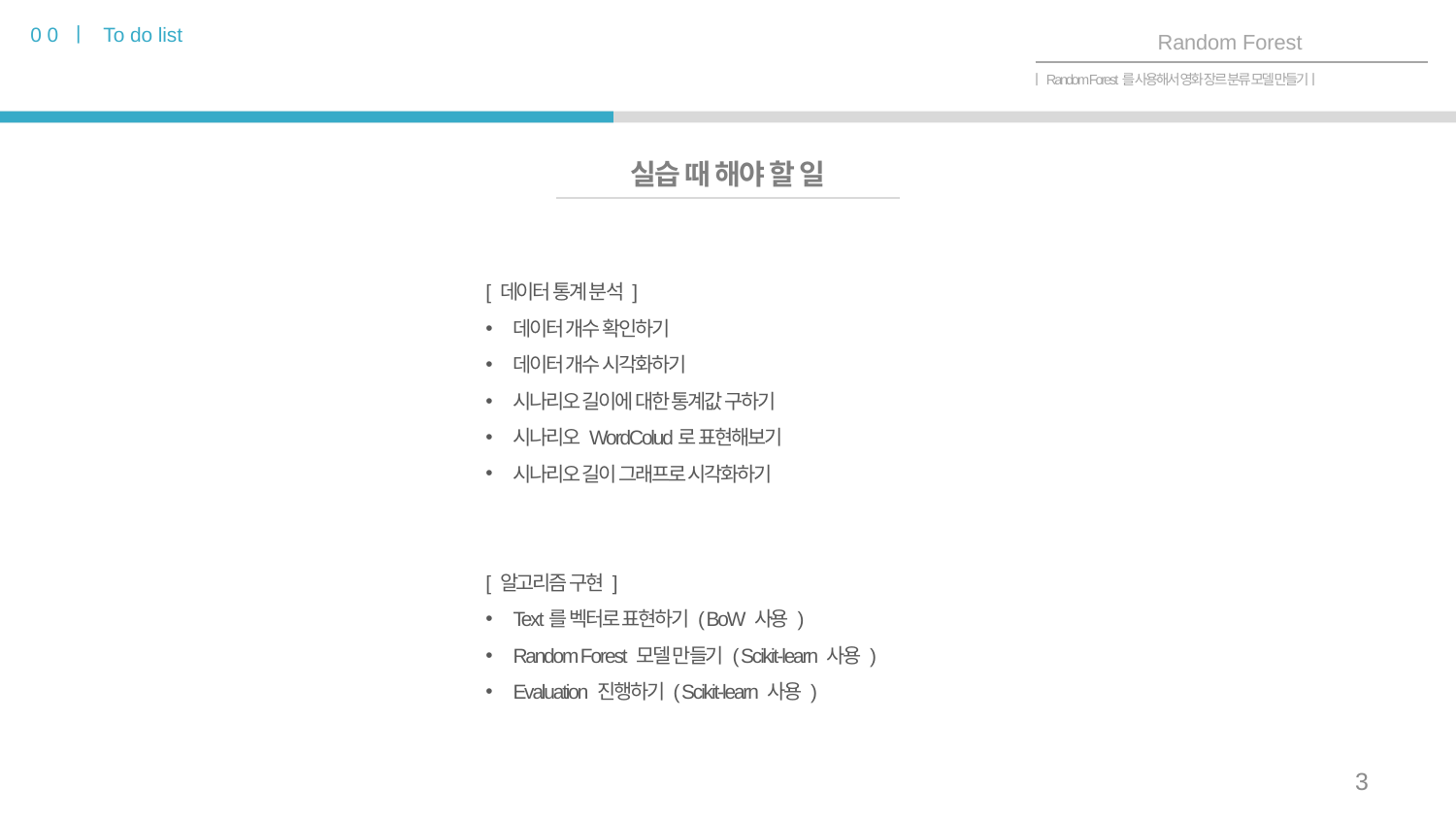

0 0 ㅣ  To do list
Random Forest
ㅣRandom Forest를 사용해서 영화 장르 분류 모델 만들기ㅣ

실습 때 해야 할 일
[ 데이터 통계 분석 ]
데이터 개수 확인하기
데이터 개수 시각화하기
시나리오 길이에 대한 통계값 구하기
시나리오 WordColud로 표현해보기
시나리오 길이 그래프로 시각화하기

[ 알고리즘 구현 ]
Text를 벡터로 표현하기 ( BoW 사용 )
Random Forest 모델 만들기 ( Scikit-learn 사용 )
Evaluation 진행하기 ( Scikit-learn 사용 )
3